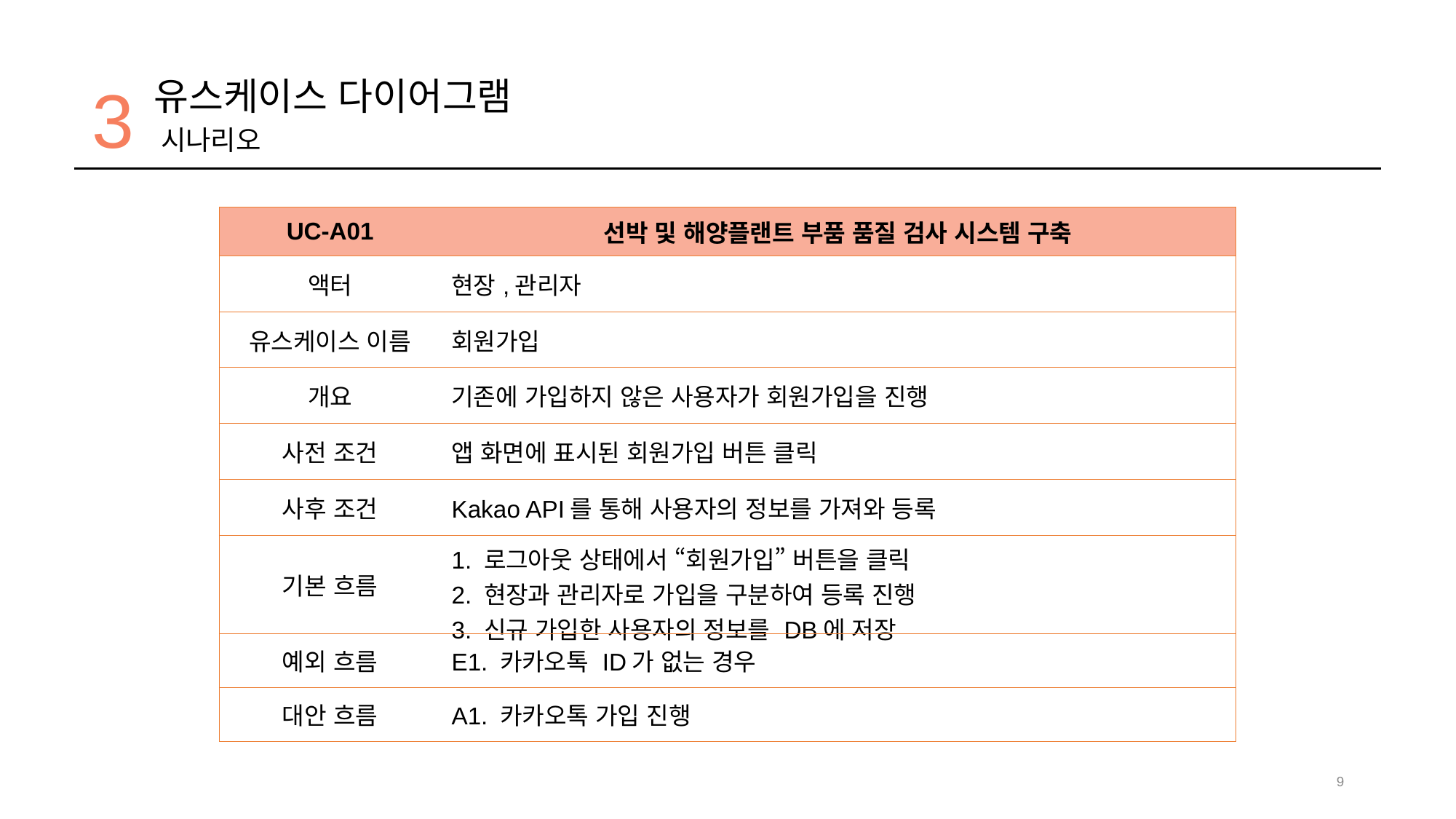

3
유스케이스 다이어그램
시나리오
| UC-A01 | 선박 및 해양플랜트 부품 품질 검사 시스템 구축 |
| --- | --- |
| 액터 | 현장,관리자 |
| 유스케이스 이름 | 회원가입 |
| 개요 | 기존에 가입하지 않은 사용자가 회원가입을 진행 |
| 사전 조건 | 앱 화면에 표시된 회원가입 버튼 클릭 |
| 사후 조건 | Kakao API를 통해 사용자의 정보를 가져와 등록 |
| 기본 흐름 | 1. 로그아웃 상태에서 “회원가입” 버튼을 클릭 2. 현장과 관리자로 가입을 구분하여 등록 진행 3. 신규 가입한 사용자의 정보를 DB에 저장 |
| 예외 흐름 | E1. 카카오톡 ID가 없는 경우 |
| 대안 흐름 | A1. 카카오톡 가입 진행 |
9